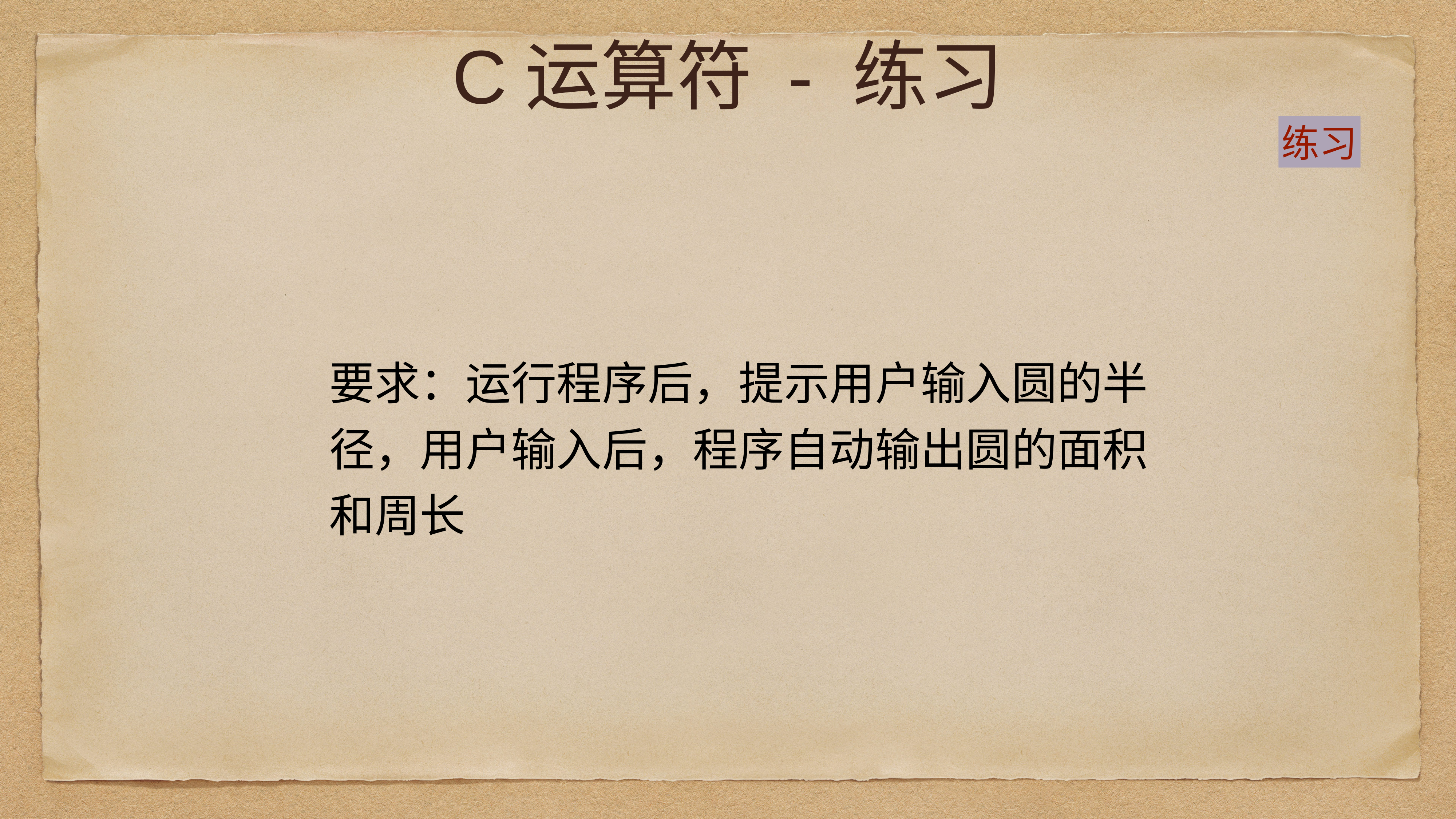

# C运算符 - 练习
练习
要求：运行程序后，提示用户输入圆的半径，用户输入后，程序自动输出圆的面积和周长